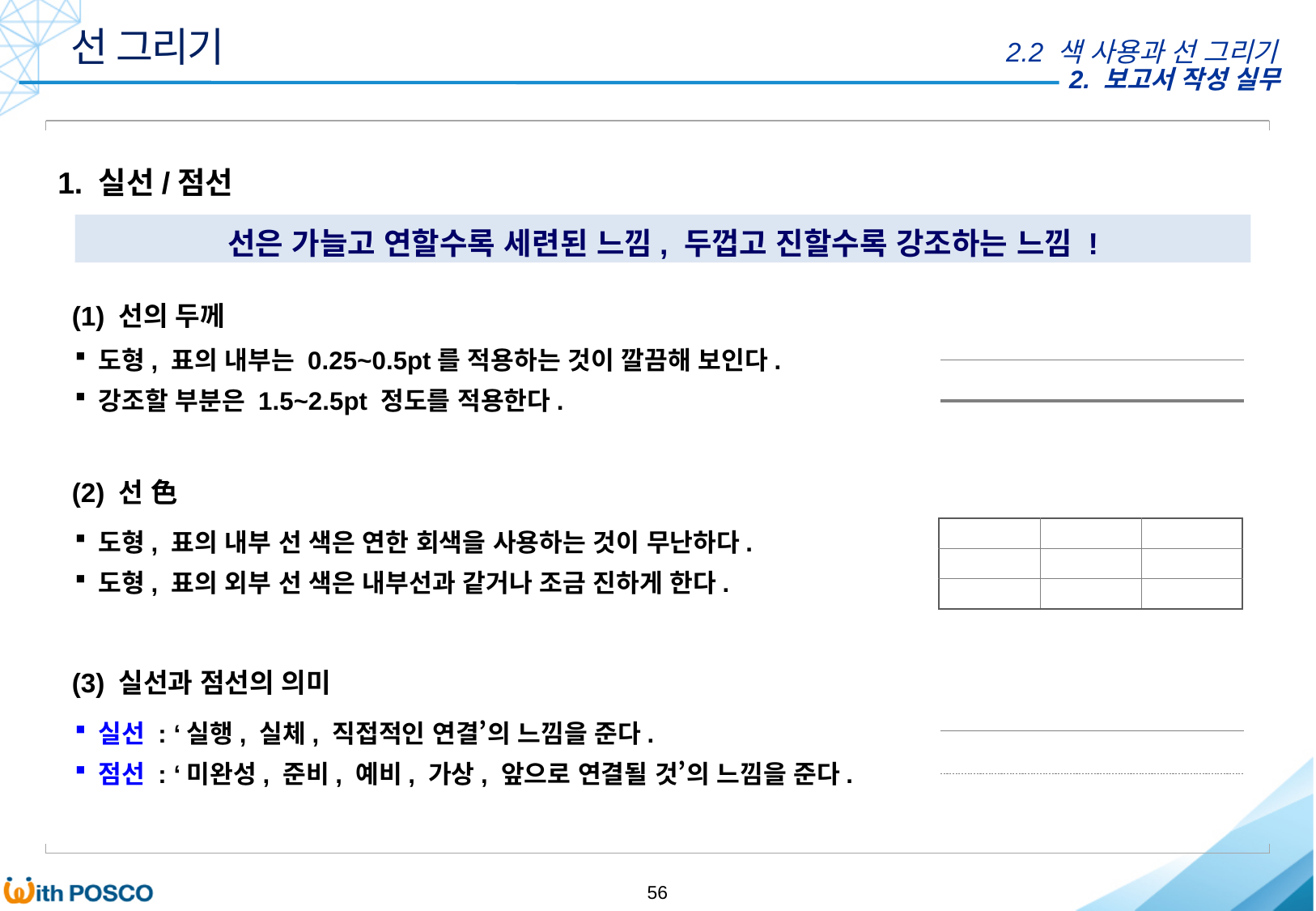

선 그리기
2.2 색 사용과 선 그리기
1. 실선/점선
선은 가늘고 연할수록 세련된 느낌, 두껍고 진할수록 강조하는 느낌 !
(1) 선의 두께
도형, 표의 내부는 0.25~0.5pt를 적용하는 것이 깔끔해 보인다.
강조할 부분은 1.5~2.5pt 정도를 적용한다.
(2) 선 色
도형, 표의 내부 선 색은 연한 회색을 사용하는 것이 무난하다.
도형, 표의 외부 선 색은 내부선과 같거나 조금 진하게 한다.
|  |  |  |
| --- | --- | --- |
|  |  |  |
|  |  |  |
(3) 실선과 점선의 의미
실선 : ‘실행, 실체, 직접적인 연결’의 느낌을 준다.
점선 : ‘미완성, 준비, 예비, 가상, 앞으로 연결될 것’의 느낌을 준다.